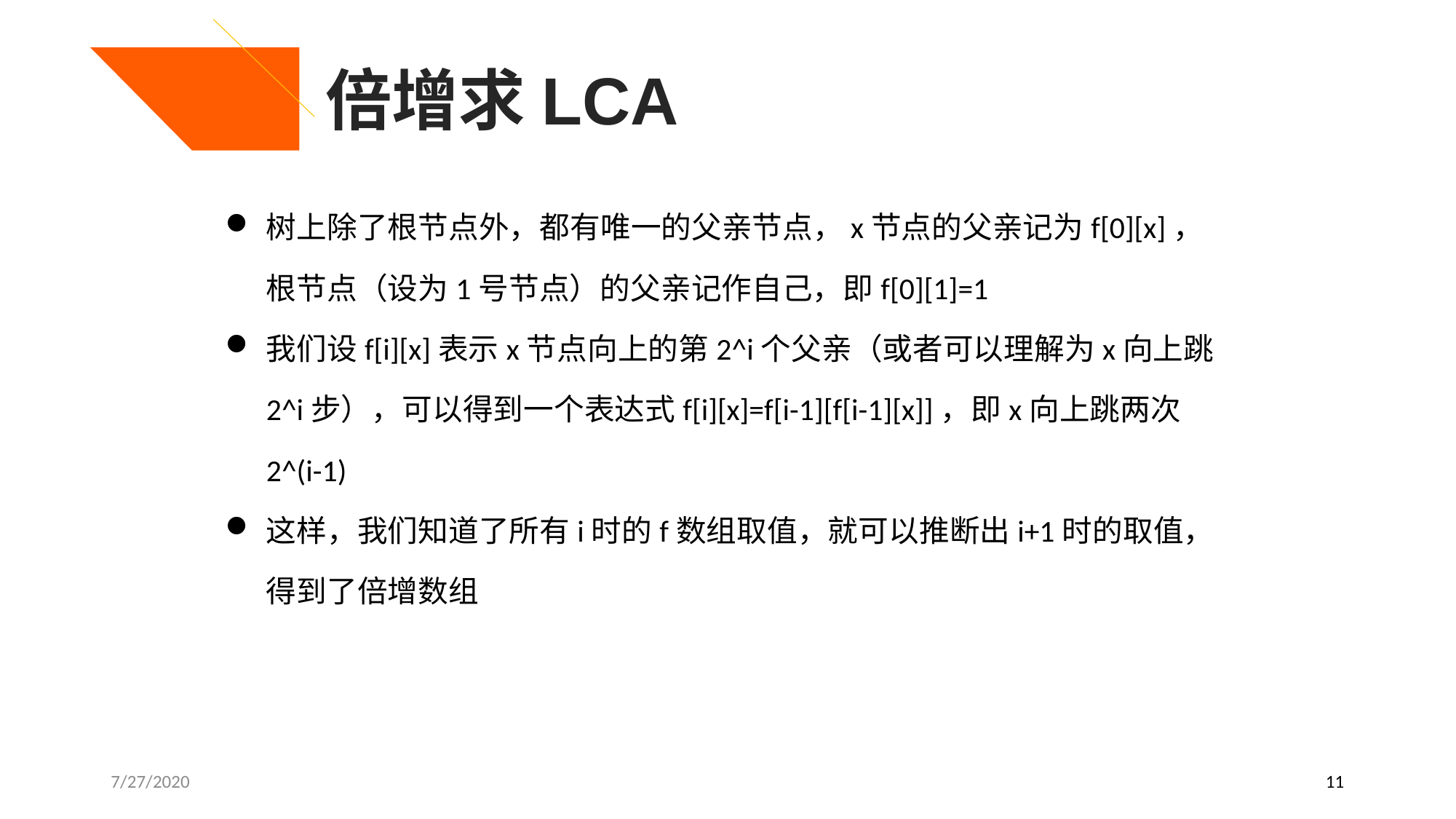

倍增求LCA
树上除了根节点外，都有唯一的父亲节点，x节点的父亲记为f[0][x]，根节点（设为1号节点）的父亲记作自己，即f[0][1]=1
我们设f[i][x]表示x节点向上的第2^i个父亲（或者可以理解为x向上跳2^i步），可以得到一个表达式f[i][x]=f[i-1][f[i-1][x]]，即x向上跳两次2^(i-1)
这样，我们知道了所有i时的f数组取值，就可以推断出i+1时的取值，得到了倍增数组
7/27/2020
11